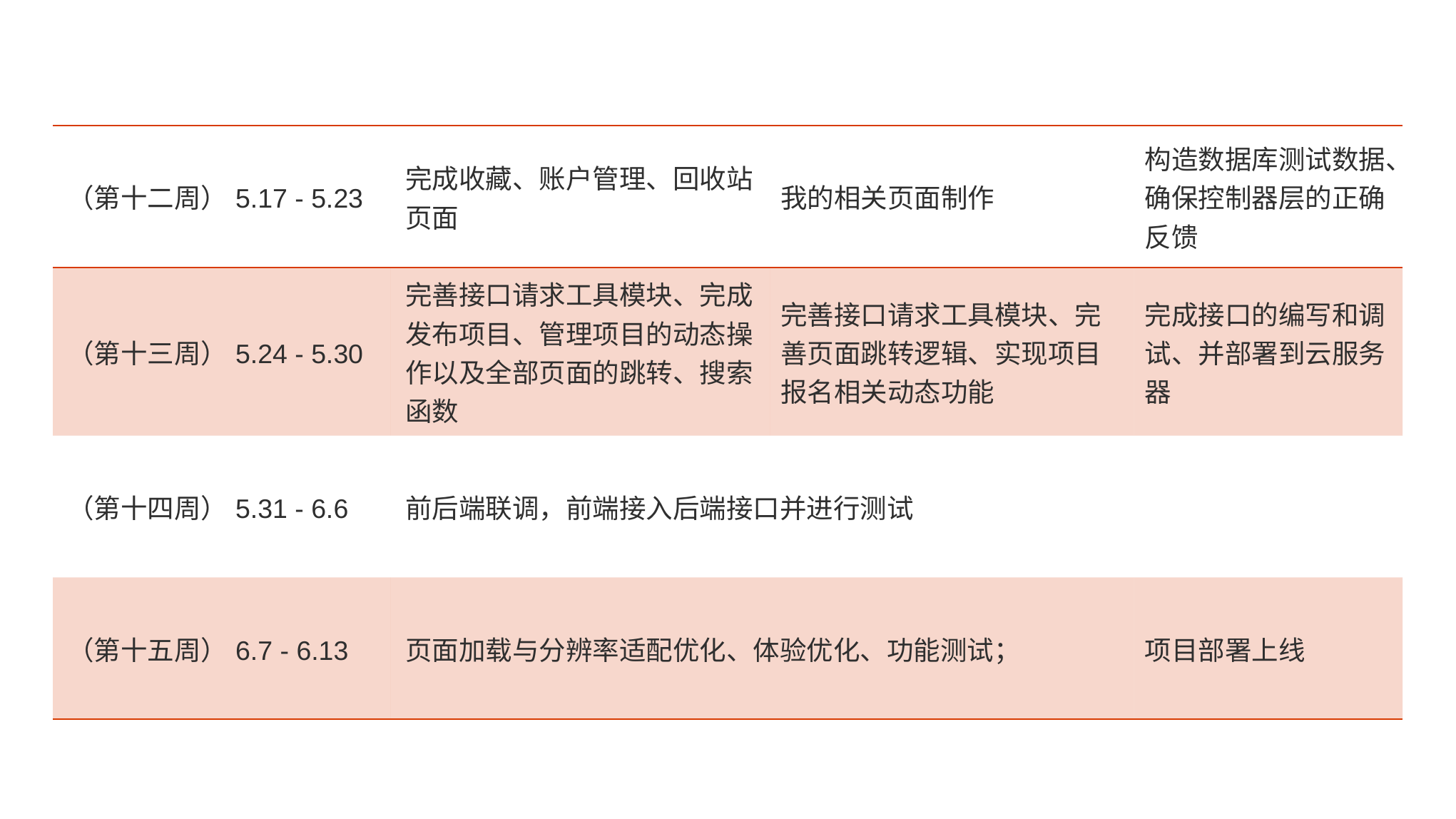

| （第十二周）5.17 - 5.23 | 完成收藏、账户管理、回收站页面 | 我的相关页面制作 | 构造数据库测试数据、确保控制器层的正确反馈 |
| --- | --- | --- | --- |
| （第十三周）5.24 - 5.30 | 完善接口请求工具模块、完成发布项目、管理项目的动态操作以及全部页面的跳转、搜索函数 | 完善接口请求工具模块、完善页面跳转逻辑、实现项目报名相关动态功能 | 完成接口的编写和调试、并部署到云服务器 |
| （第十四周）5.31 - 6.6 | 前后端联调，前端接入后端接口并进行测试 |  |  |
| （第十五周）6.7 - 6.13 | 页面加载与分辨率适配优化、体验优化、功能测试； |  | 项目部署上线 |